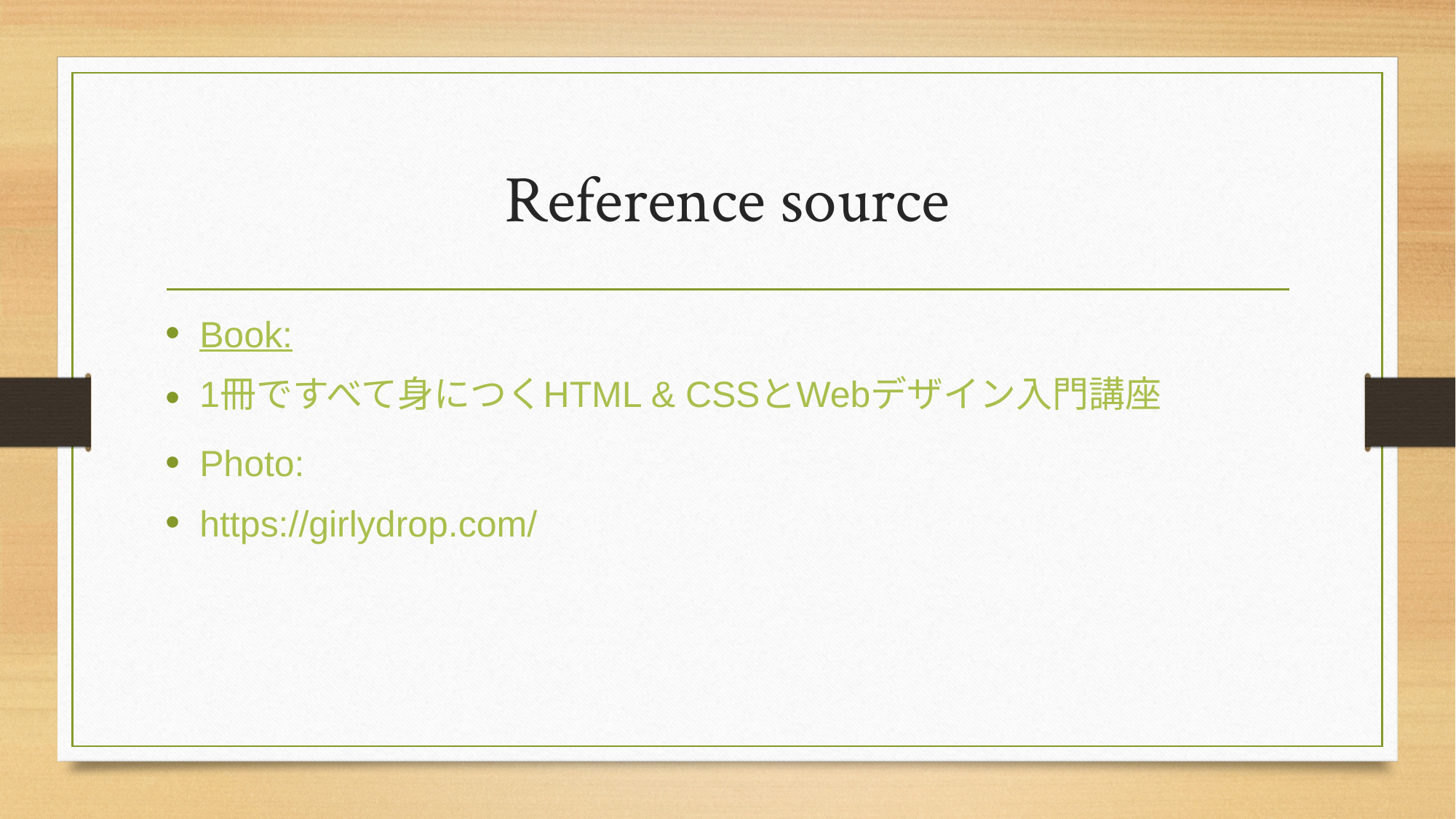

# Reference source
Book:
1冊ですべて身につくHTML & CSSとWebデザイン入門講座
Photo:
https://girlydrop.com/